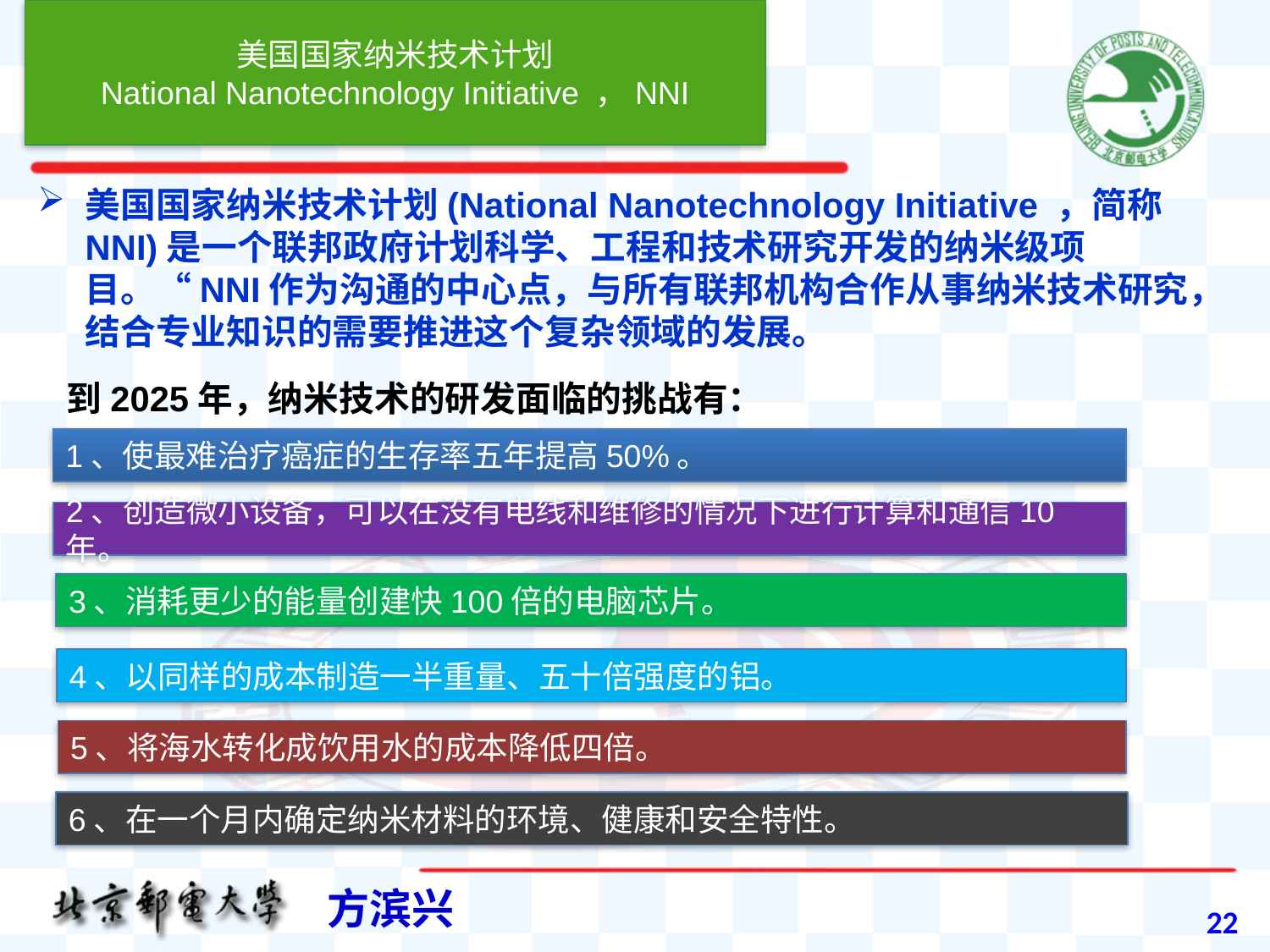

美国国家纳米技术计划
National Nanotechnology Initiative ，NNI
美国国家纳米技术计划(National Nanotechnology Initiative ，简称NNI)是一个联邦政府计划科学、工程和技术研究开发的纳米级项目。“NNI作为沟通的中心点，与所有联邦机构合作从事纳米技术研究，结合专业知识的需要推进这个复杂领域的发展。

到2025年，纳米技术的研发面临的挑战有：
1、使最难治疗癌症的生存率五年提高50%。
2、创造微小设备，可以在没有电线和维修的情况下进行计算和通信10年。
3、消耗更少的能量创建快100倍的电脑芯片。
4、以同样的成本制造一半重量、五十倍强度的铝。
5、将海水转化成饮用水的成本降低四倍。
6、在一个月内确定纳米材料的环境、健康和安全特性。